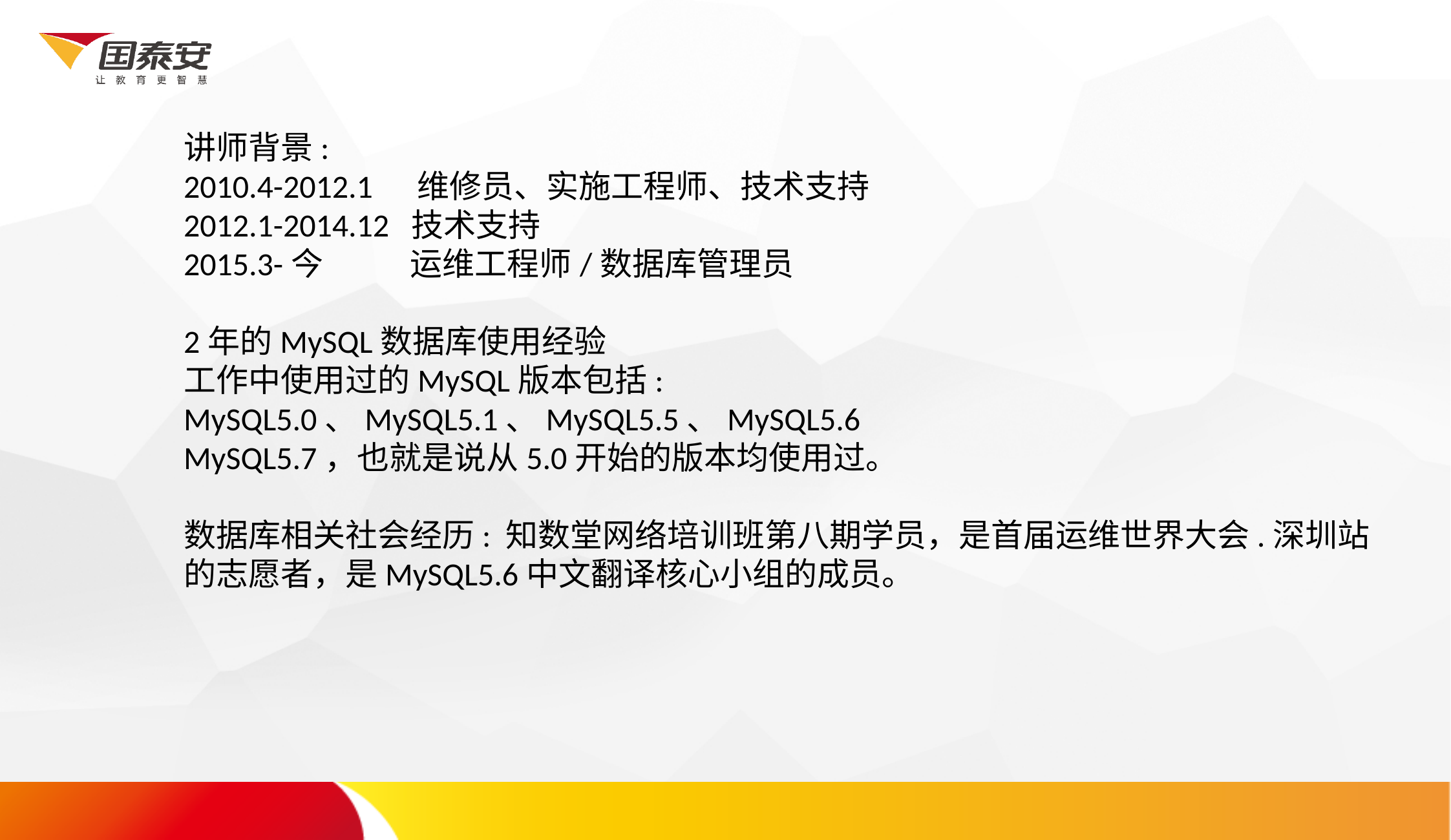

讲师背景:
2010.4-2012.1     维修员、实施工程师、技术支持
2012.1-2014.12  技术支持
2015.3-今            运维工程师/数据库管理员

2年的MySQL数据库使用经验
工作中使用过的MySQL版本包括:
MySQL5.0、MySQL5.1、MySQL5.5、MySQL5.6
MySQL5.7，也就是说从5.0开始的版本均使用过。

数据库相关社会经历: 知数堂网络培训班第八期学员，是首届运维世界大会.深圳站
的志愿者，是MySQL5.6中文翻译核心小组的成员。